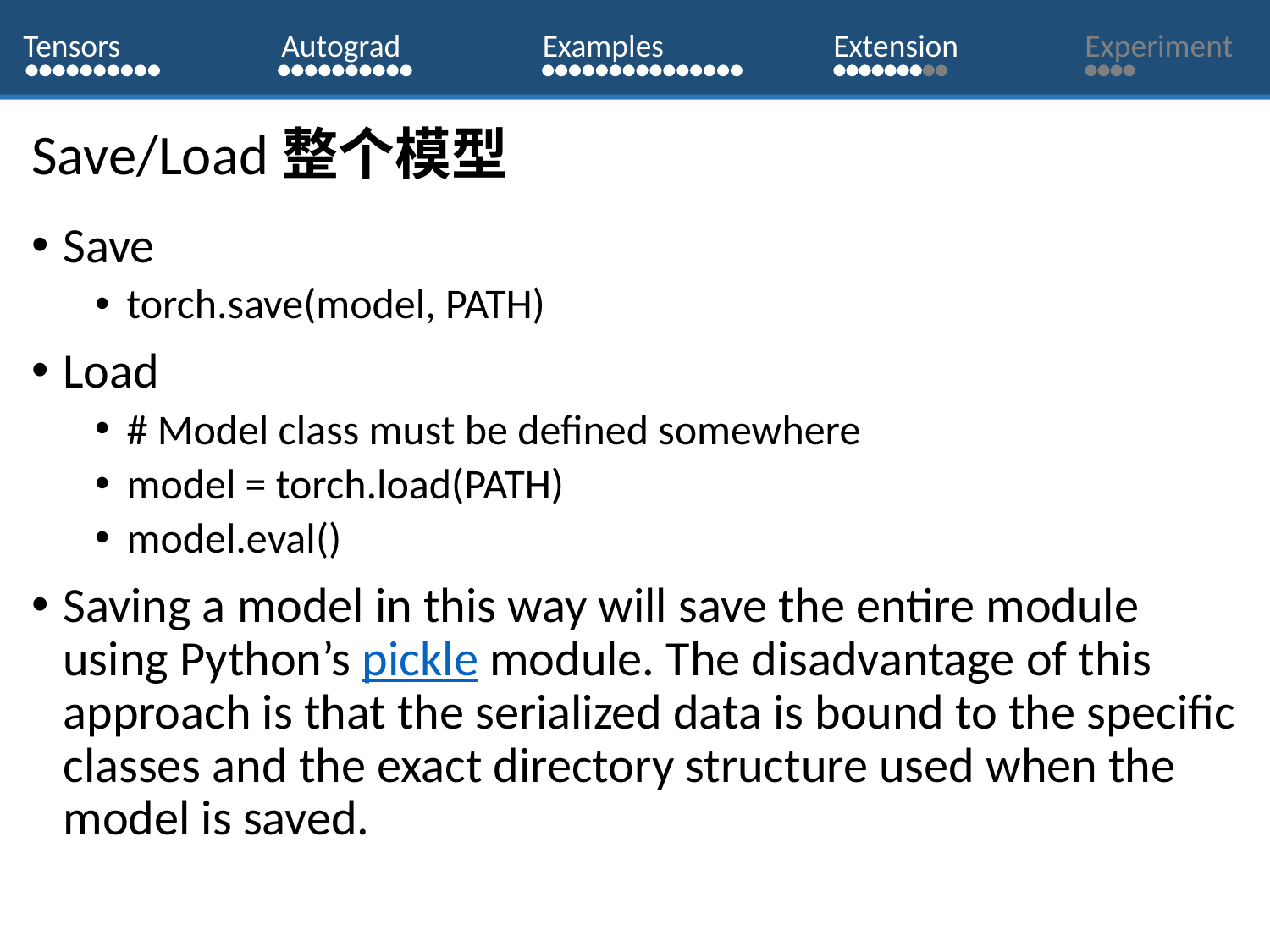

Tensors
Autograd
Examples
Extension
Experiment

# Save/Load整个模型
Save
torch.save(model, PATH)
Load
# Model class must be defined somewhere
model = torch.load(PATH)
model.eval()
Saving a model in this way will save the entire module using Python’s pickle module. The disadvantage of this approach is that the serialized data is bound to the specific classes and the exact directory structure used when the model is saved.